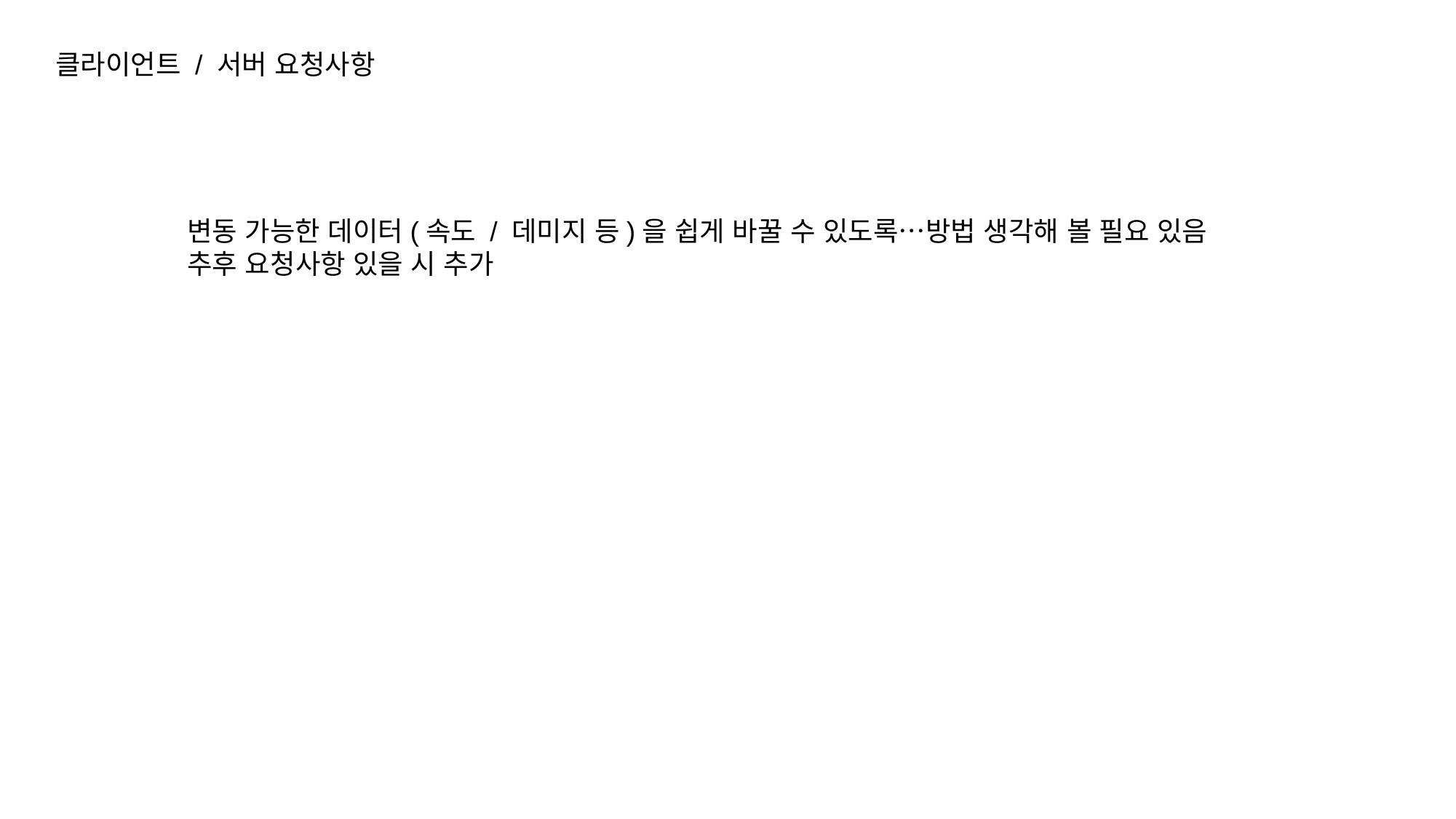

클라이언트 / 서버 요청사항
변동 가능한 데이터(속도 / 데미지 등)을 쉽게 바꿀 수 있도록…방법 생각해 볼 필요 있음
추후 요청사항 있을 시 추가